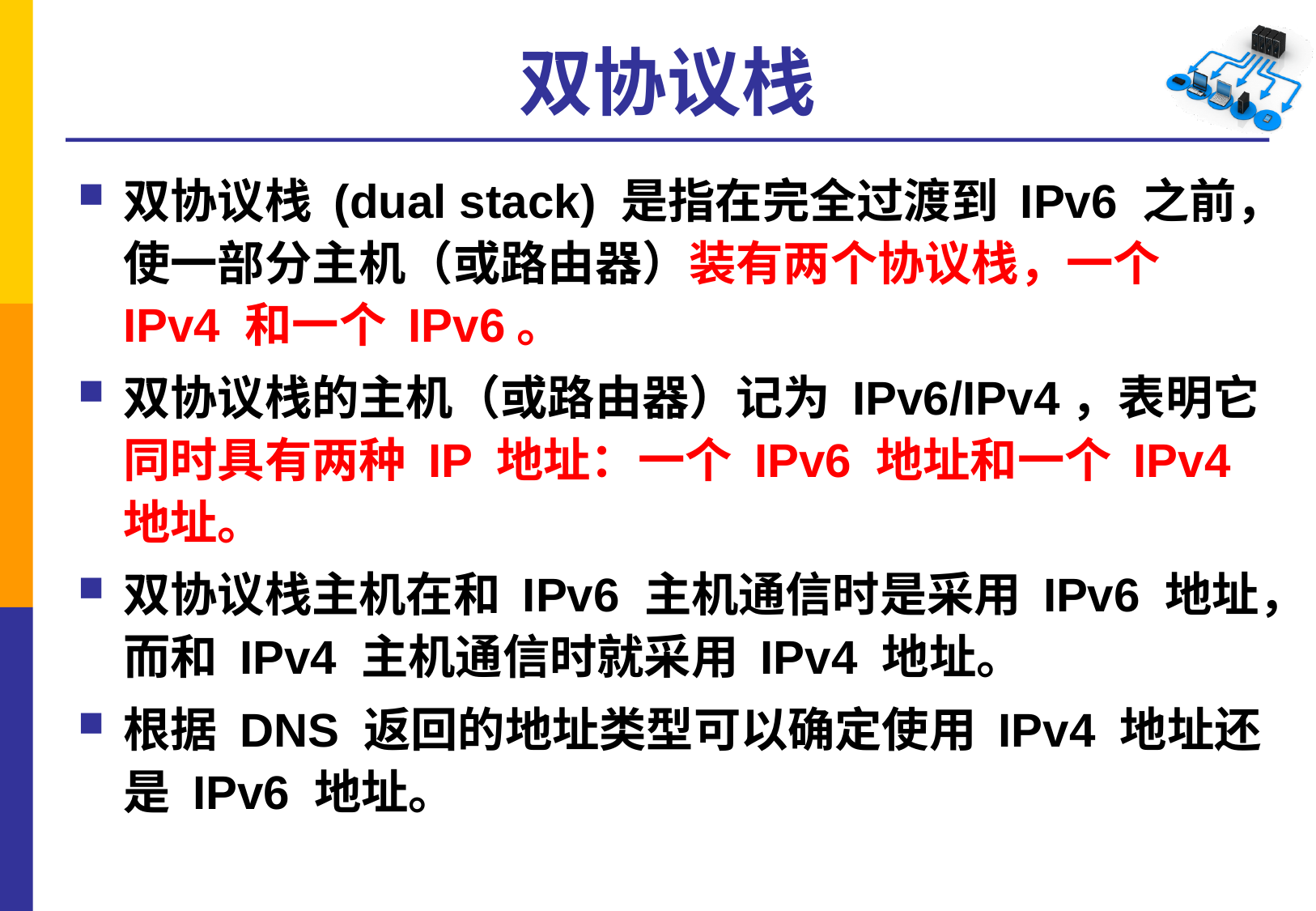

# 双协议栈
双协议栈 (dual stack) 是指在完全过渡到 IPv6 之前，使一部分主机（或路由器）装有两个协议栈，一个 IPv4 和一个 IPv6。
双协议栈的主机（或路由器）记为 IPv6/IPv4，表明它同时具有两种 IP 地址：一个 IPv6 地址和一个 IPv4 地址。
双协议栈主机在和 IPv6 主机通信时是采用 IPv6 地址，而和 IPv4 主机通信时就采用 IPv4 地址。
根据 DNS 返回的地址类型可以确定使用 IPv4 地址还是 IPv6 地址。